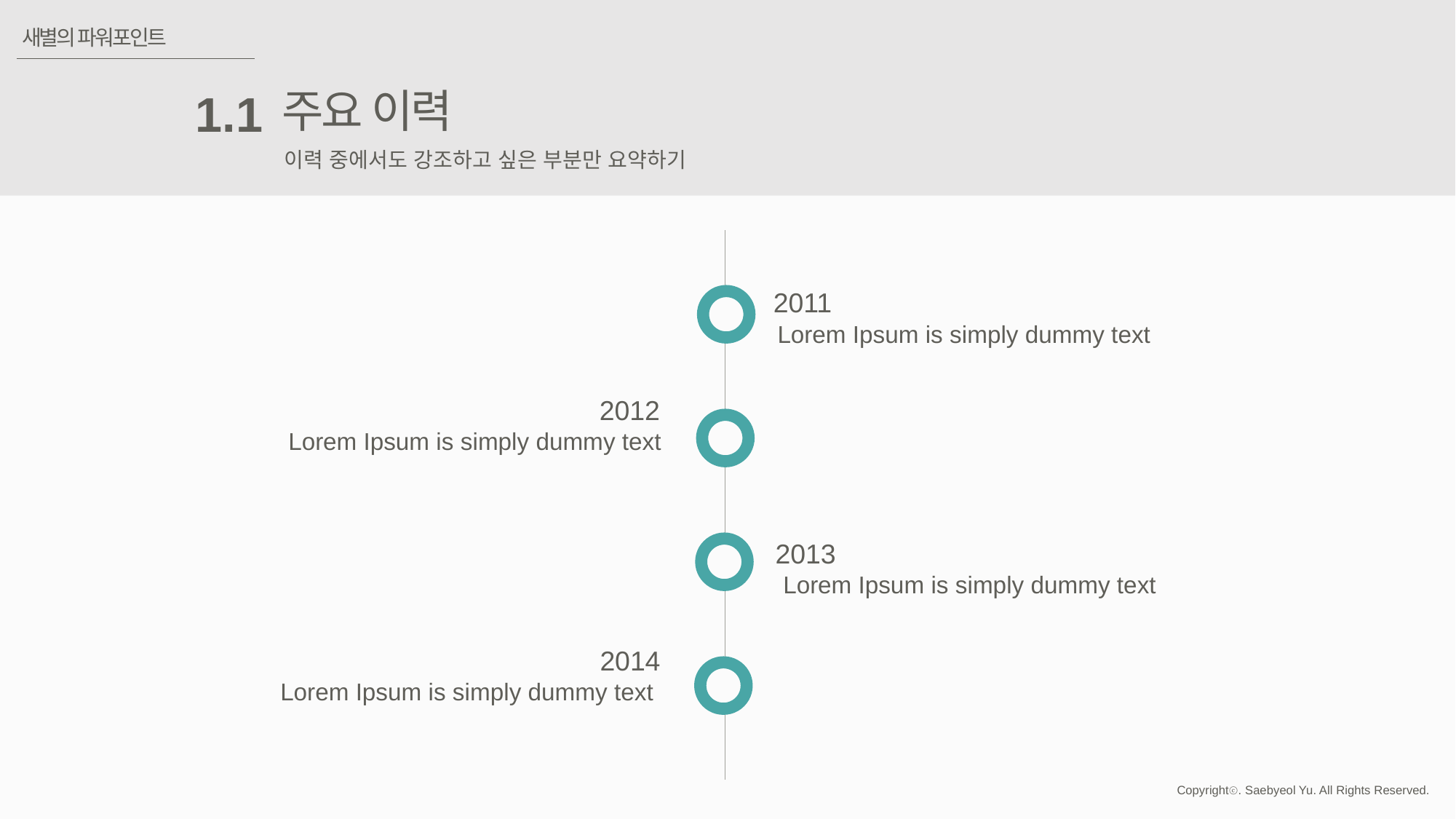

새별의 파워포인트
주요 이력
1.1
이력 중에서도 강조하고 싶은 부분만 요약하기

2011
Lorem Ipsum is simply dummy text
2012
Lorem Ipsum is simply dummy text
2013
Lorem Ipsum is simply dummy text
2014
Lorem Ipsum is simply dummy text